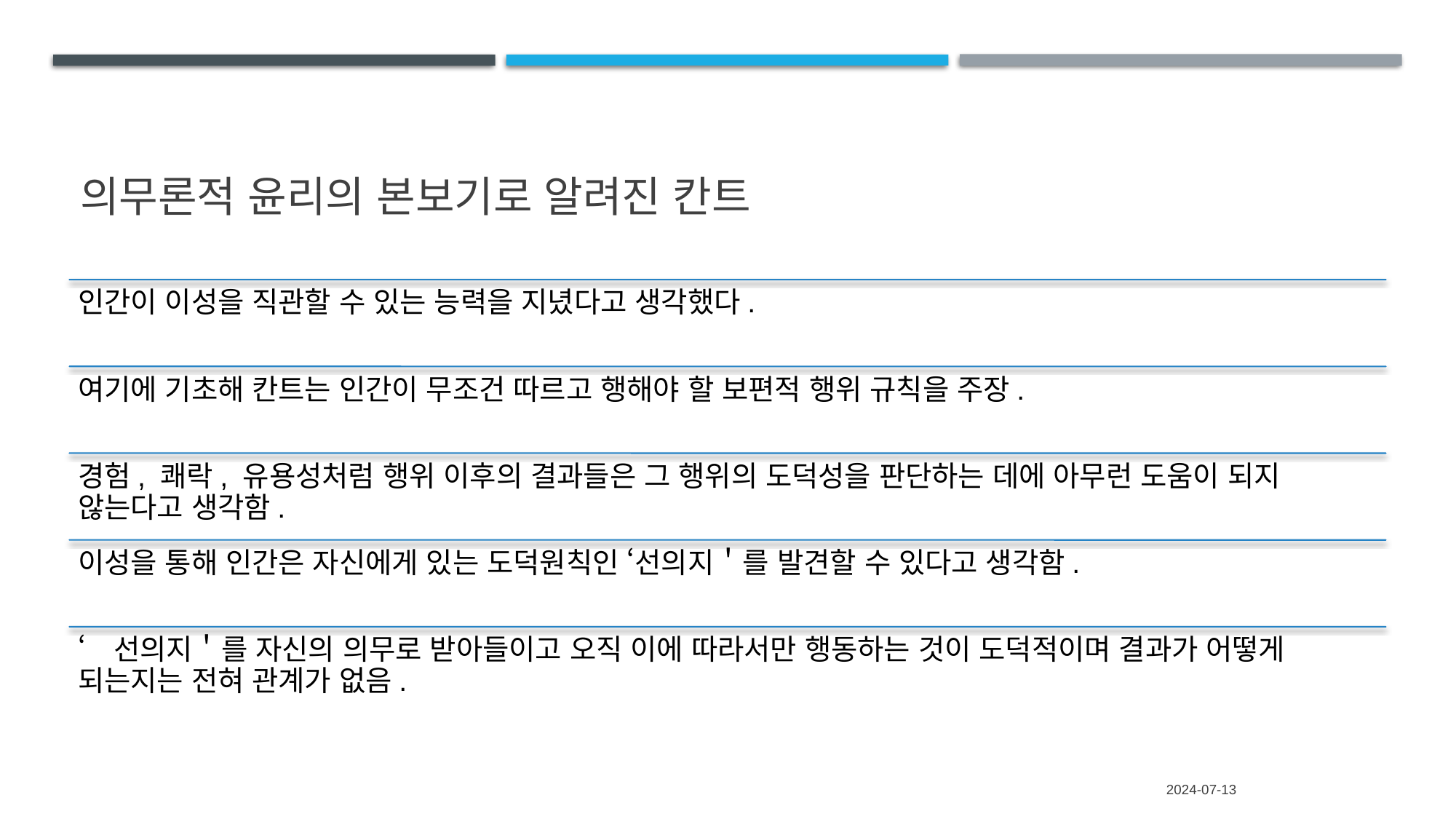

# 의무론적 윤리의 본보기로 알려진 칸트
인간이 이성을 직관할 수 있는 능력을 지녔다고 생각했다.
여기에 기초해 칸트는 인간이 무조건 따르고 행해야 할 보편적 행위 규칙을 주장.
경험, 쾌락, 유용성처럼 행위 이후의 결과들은 그 행위의 도덕성을 판단하는 데에 아무런 도움이 되지 않는다고 생각함.
이성을 통해 인간은 자신에게 있는 도덕원칙인 ‘선의지＇를 발견할 수 있다고 생각함.
‘선의지＇를 자신의 의무로 받아들이고 오직 이에 따라서만 행동하는 것이 도덕적이며 결과가 어떻게 되는지는 전혀 관계가 없음.
2024-07-13